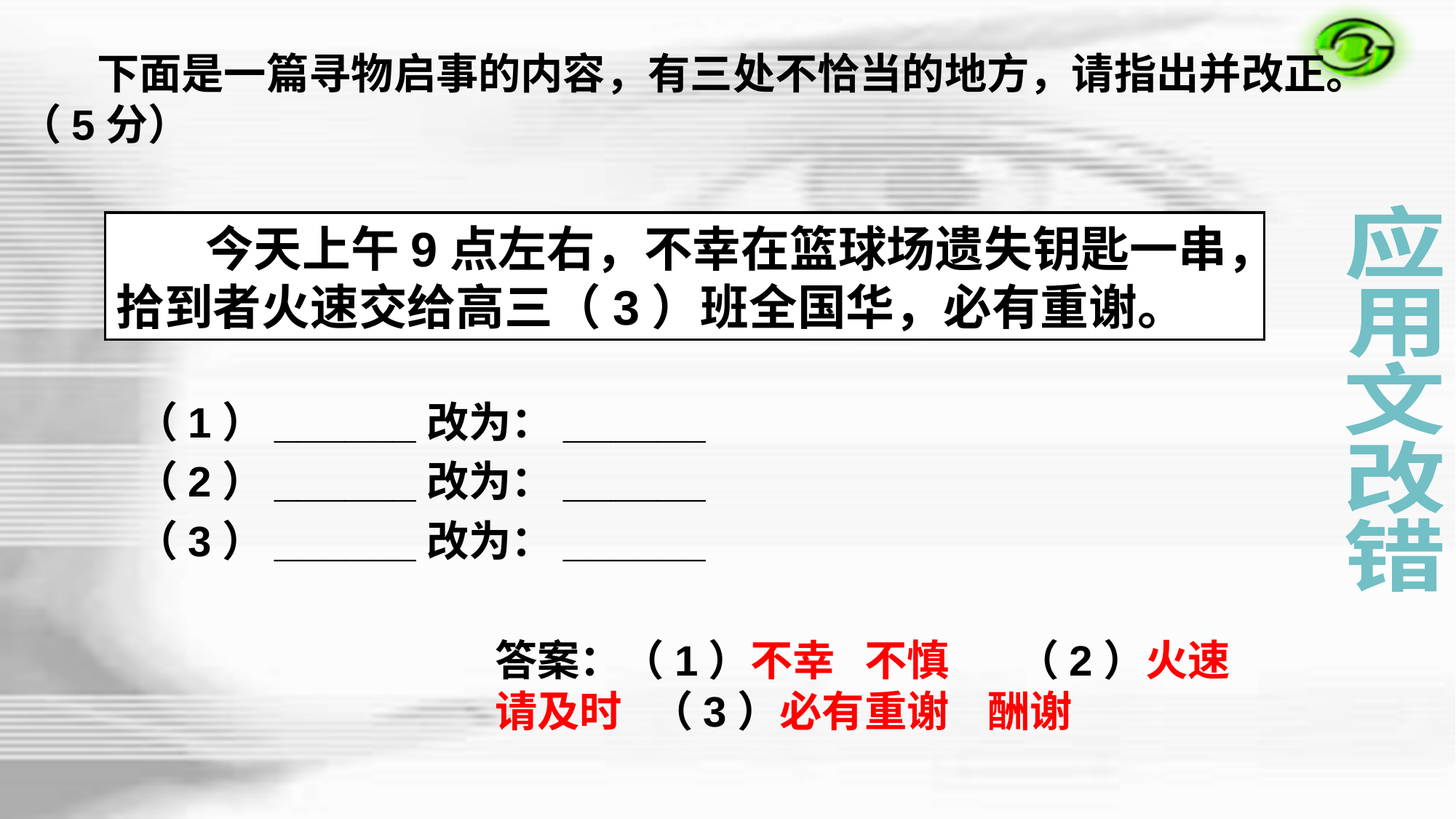

下面是一篇寻物启事的内容，有三处不恰当的地方，请指出并改正。（5分）

           （1）______改为：______
           （2）______改为：______
           （3）______改为：______

应
用
文
改
错
       今天上午9点左右，不幸在篮球场遗失钥匙一串，拾到者火速交给高三（3）班全国华，必有重谢。
答案：（1）不幸   不慎       （2）火速   请及时   （3）必有重谢    酬谢